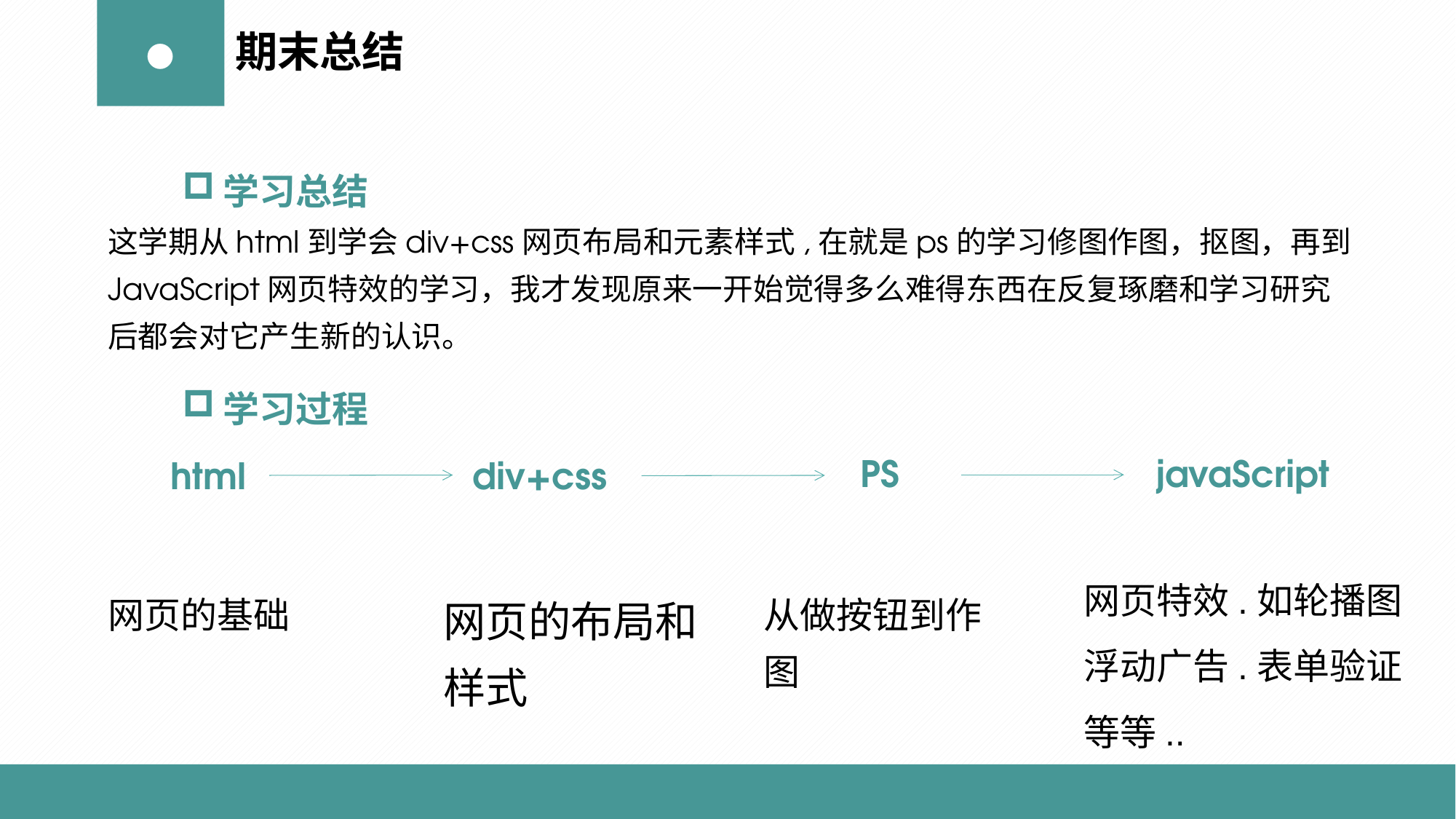

●
期末总结
学习总结
这学期从html到学会div+css网页布局和元素样式,在就是ps的学习修图作图，抠图，再到JavaScript网页特效的学习，我才发现原来一开始觉得多么难得东西在反复琢磨和学习研究后都会对它产生新的认识。
学习过程
PS
javaScript
div+css
html
网页特效.如轮播图
浮动广告.表单验证
等等..
网页的基础
从做按钮到作图
网页的布局和样式